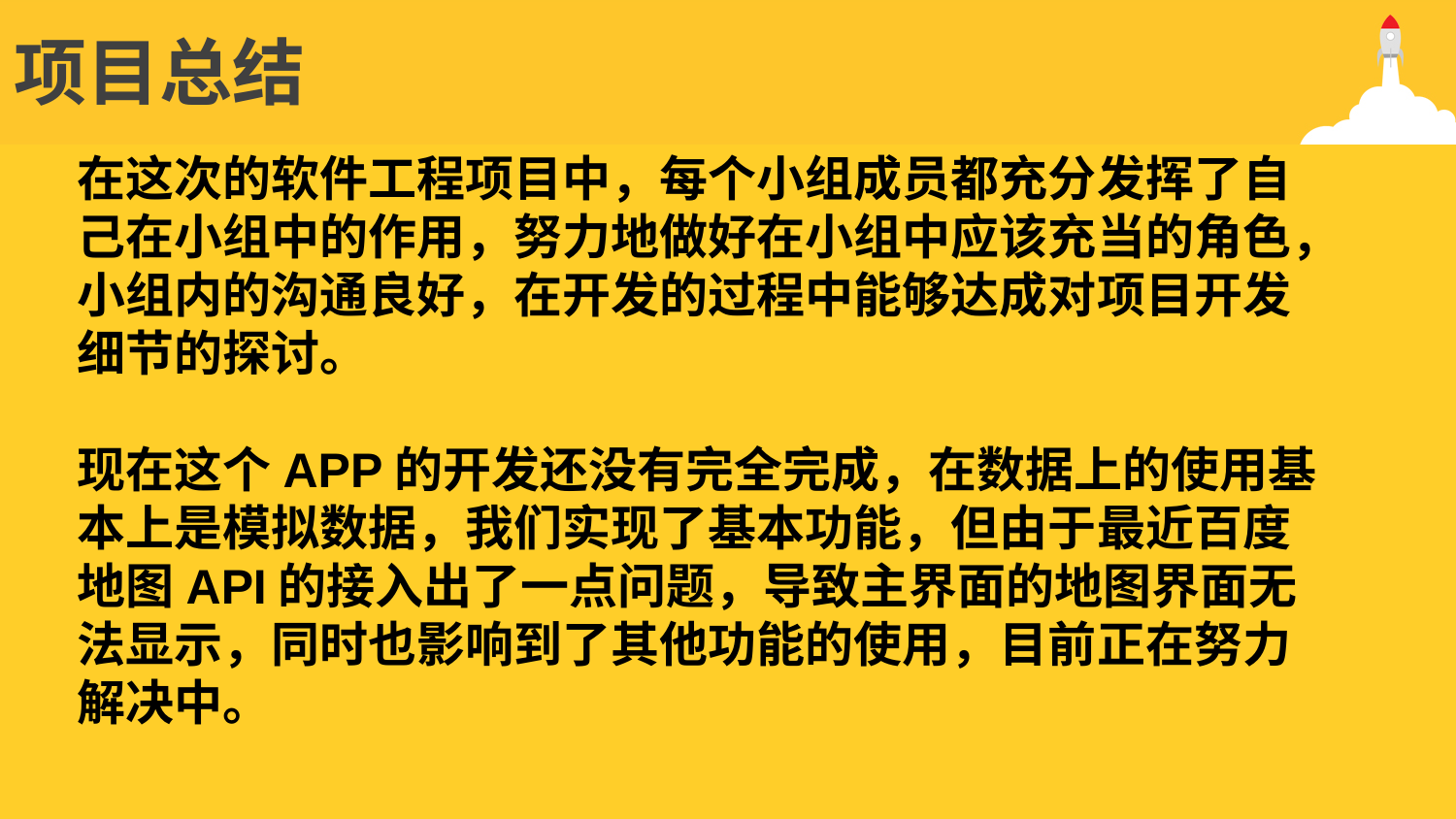

# 项目总结
在这次的软件工程项目中，每个小组成员都充分发挥了自己在小组中的作用，努力地做好在小组中应该充当的角色，小组内的沟通良好，在开发的过程中能够达成对项目开发细节的探讨。

现在这个APP的开发还没有完全完成，在数据上的使用基本上是模拟数据，我们实现了基本功能，但由于最近百度地图API的接入出了一点问题，导致主界面的地图界面无法显示，同时也影响到了其他功能的使用，目前正在努力解决中。